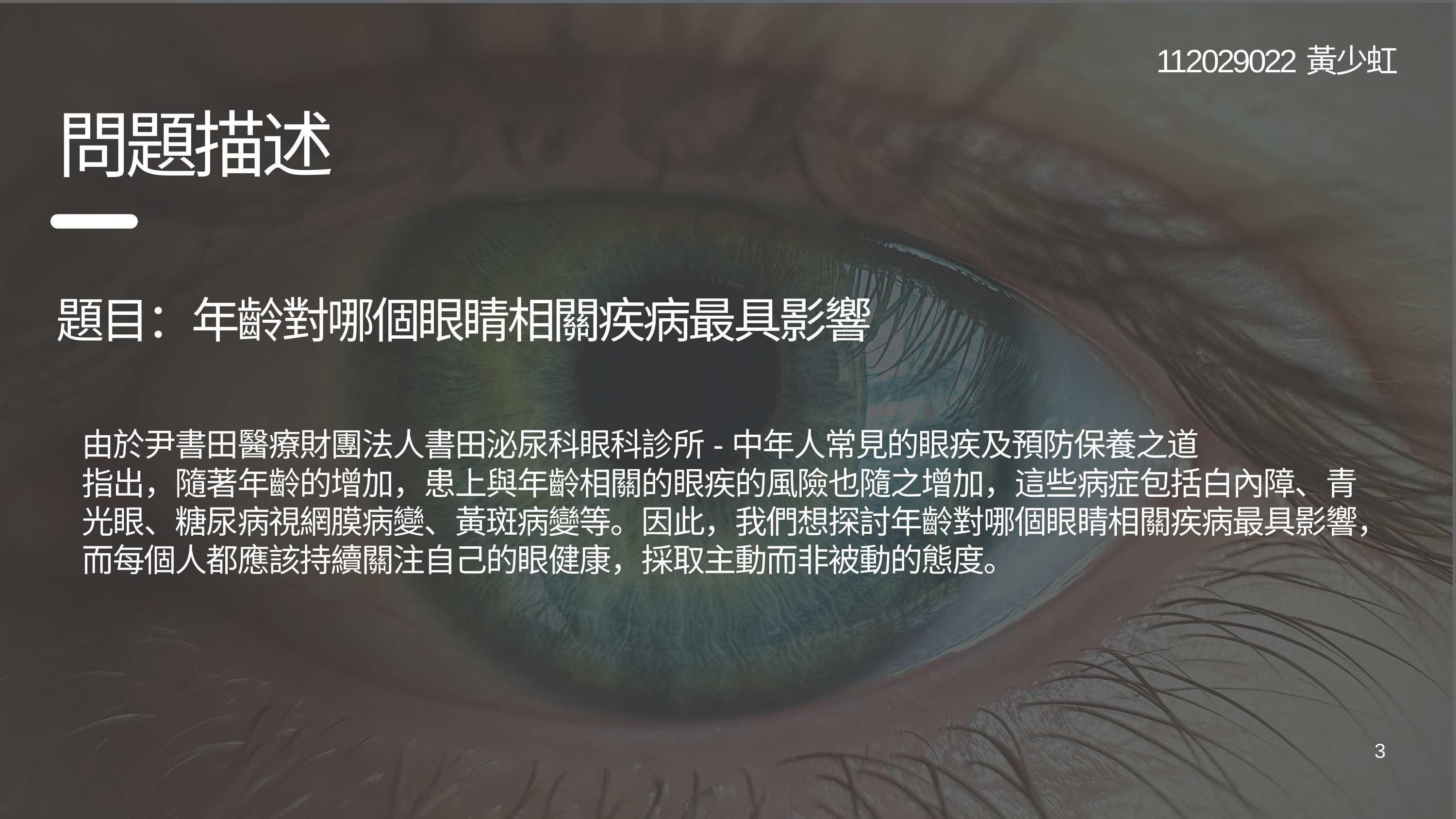

112029022黃少虹
問題描述

題目：年齡對哪個眼睛相關疾病最具影響
由於尹書田醫療財團法人書田泌尿科眼科診所-中年人常見的眼疾及預防保養之道
指出，隨著年齡的增加，患上與年齡相關的眼疾的風險也隨之增加，這些病症包括白內障、青光眼、糖尿病視網膜病變、黃斑病變等。因此，我們想探討年齡對哪個眼睛相關疾病最具影響，而每個人都應該持續關注自己的眼健康，採取主動而非被動的態度。
3